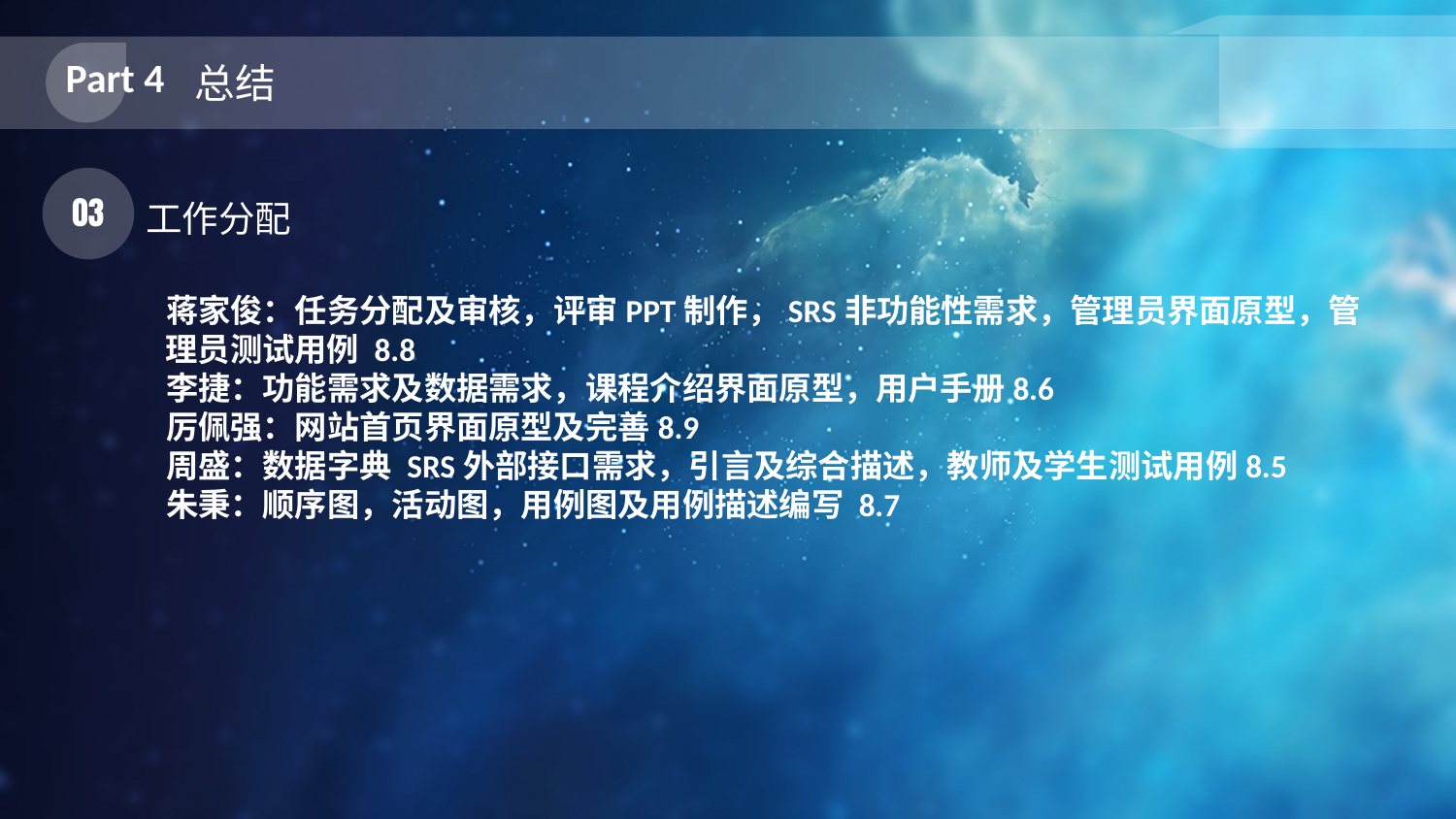

Part 4
总结
03
工作分配
 蒋家俊：任务分配及审核，评审PPT制作，SRS非功能性需求，管理员界面原型，管     理员测试用例 8.8
 李捷：功能需求及数据需求，课程介绍界面原型，用户手册8.6
 厉佩强：网站首页界面原型及完善8.9
 周盛：数据字典 SRS外部接口需求，引言及综合描述，教师及学生测试用例8.5
 朱秉：顺序图，活动图，用例图及用例描述编写 8.7